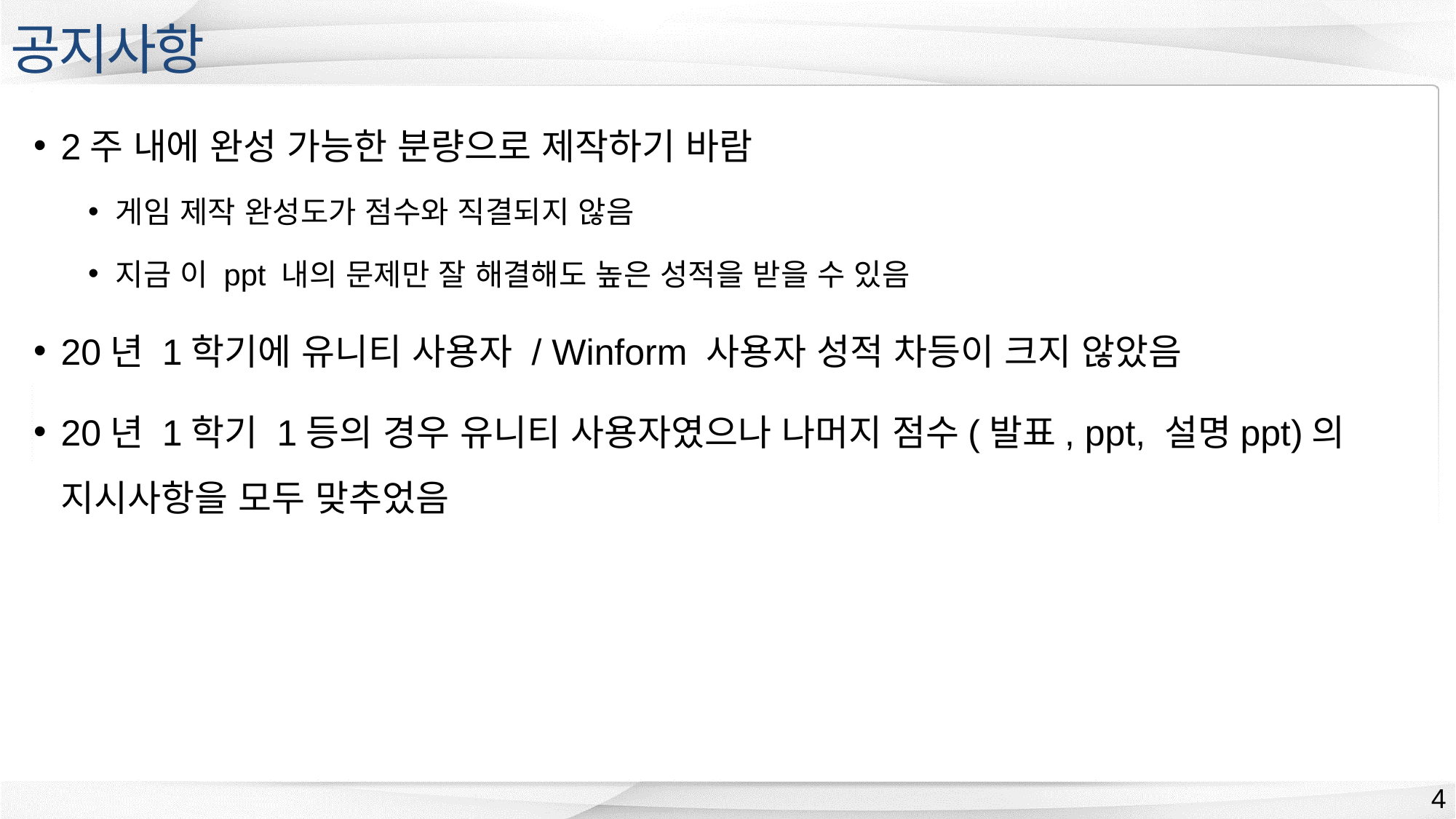

공지사항
2주 내에 완성 가능한 분량으로 제작하기 바람
게임 제작 완성도가 점수와 직결되지 않음
지금 이 ppt 내의 문제만 잘 해결해도 높은 성적을 받을 수 있음
20년 1학기에 유니티 사용자 / Winform 사용자 성적 차등이 크지 않았음
20년 1학기 1등의 경우 유니티 사용자였으나 나머지 점수(발표, ppt, 설명ppt)의
지시사항을 모두 맞추었음
4